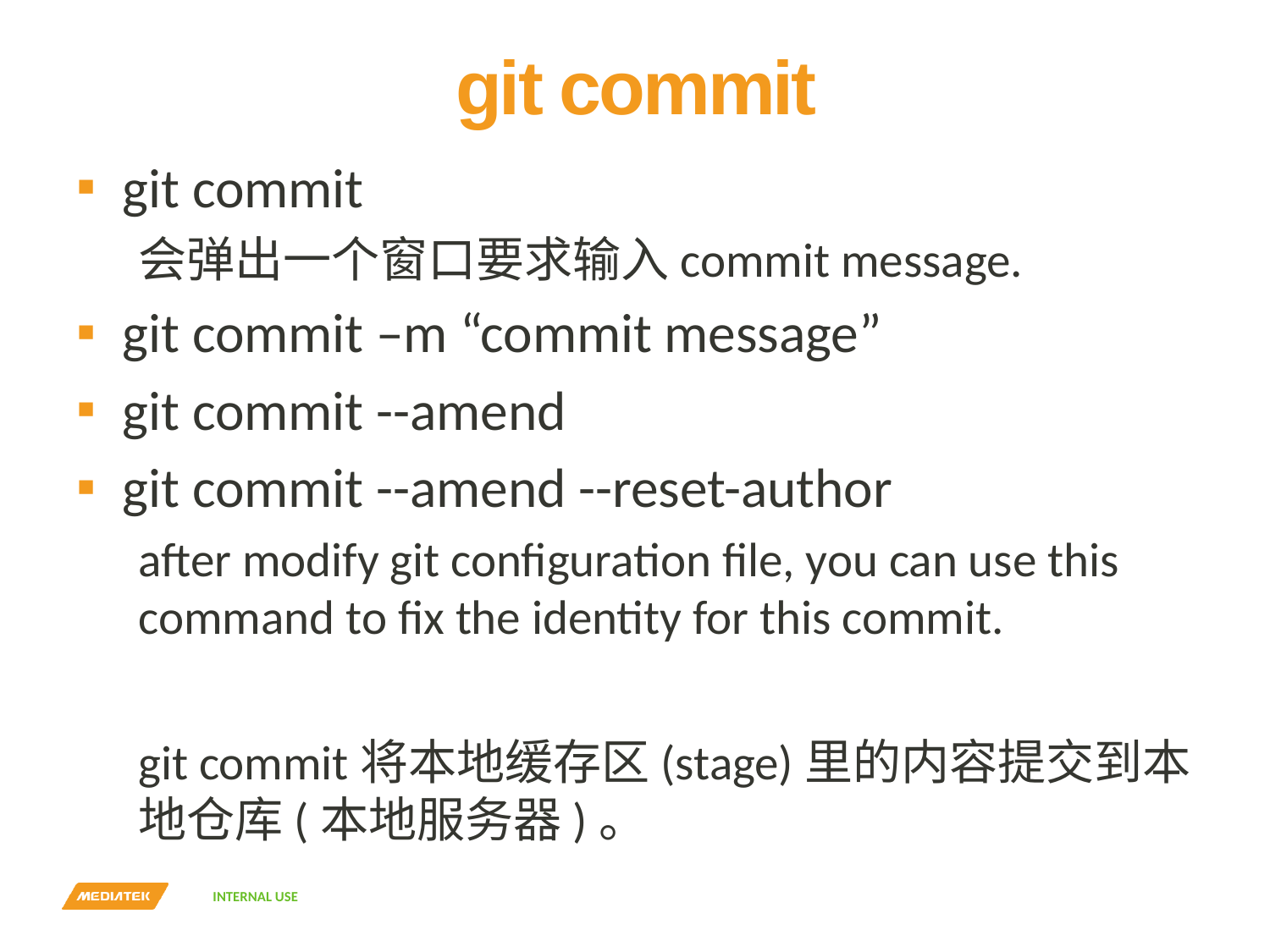

# git commit
git commit
会弹出一个窗口要求输入commit message.
git commit –m “commit message”
git commit --amend
git commit --amend --reset-author
after modify git configuration file, you can use this command to fix the identity for this commit.

git commit将本地缓存区(stage)里的内容提交到本地仓库(本地服务器)。